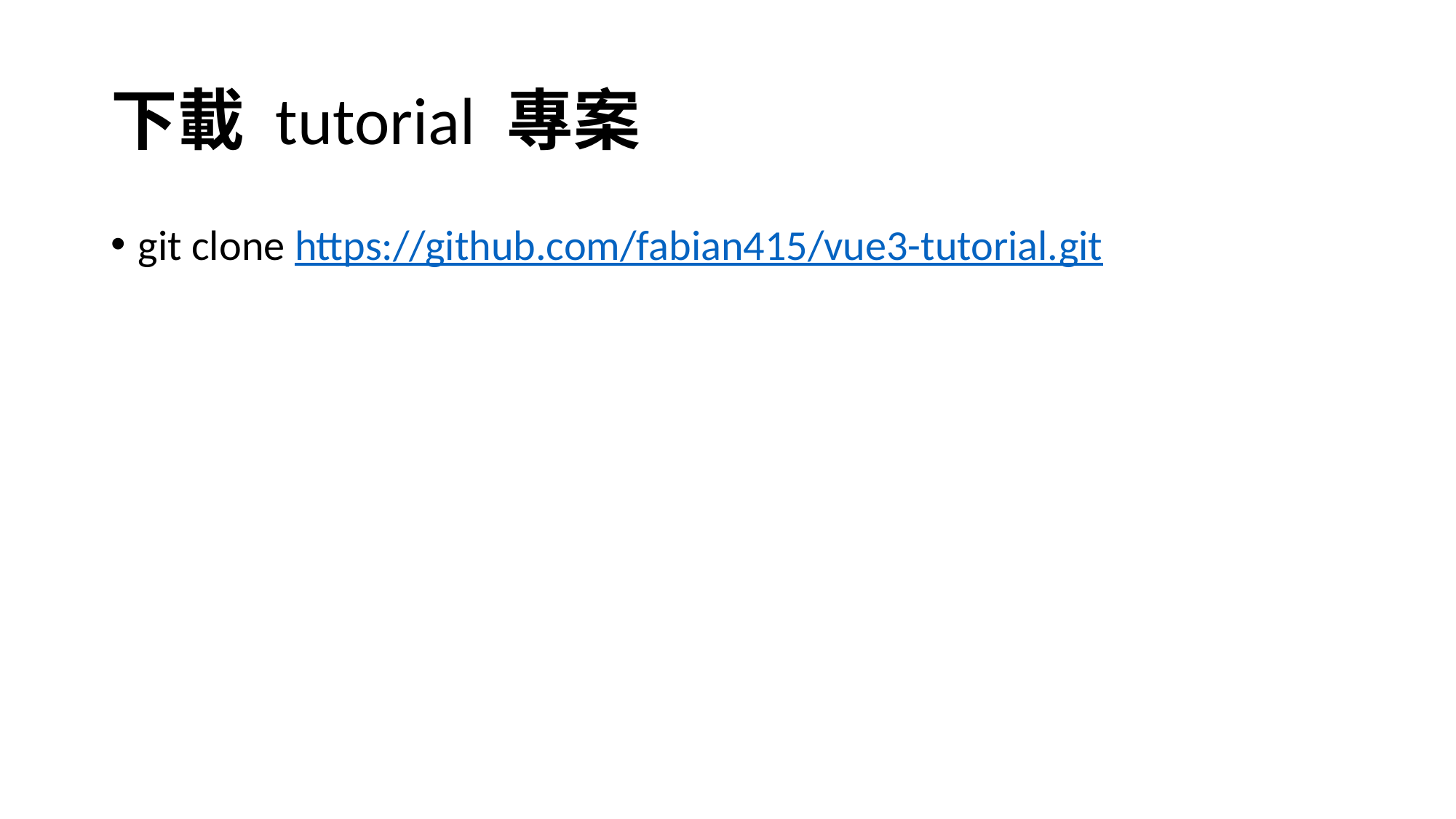

# 下載 tutorial 專案
git clone https://github.com/fabian415/vue3-tutorial.git